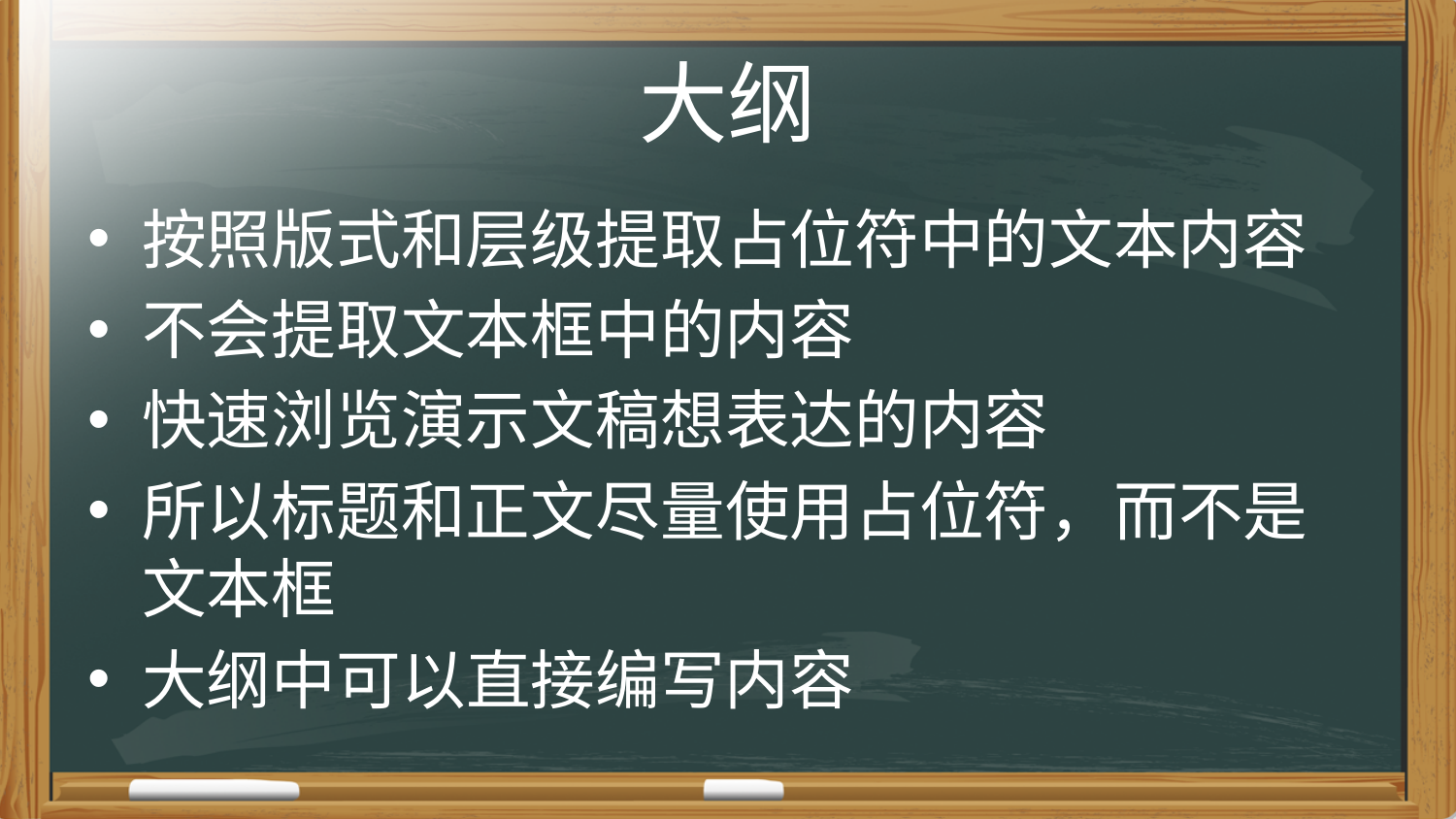

# 大纲
按照版式和层级提取占位符中的文本内容
不会提取文本框中的内容
快速浏览演示文稿想表达的内容
所以标题和正文尽量使用占位符，而不是文本框
大纲中可以直接编写内容